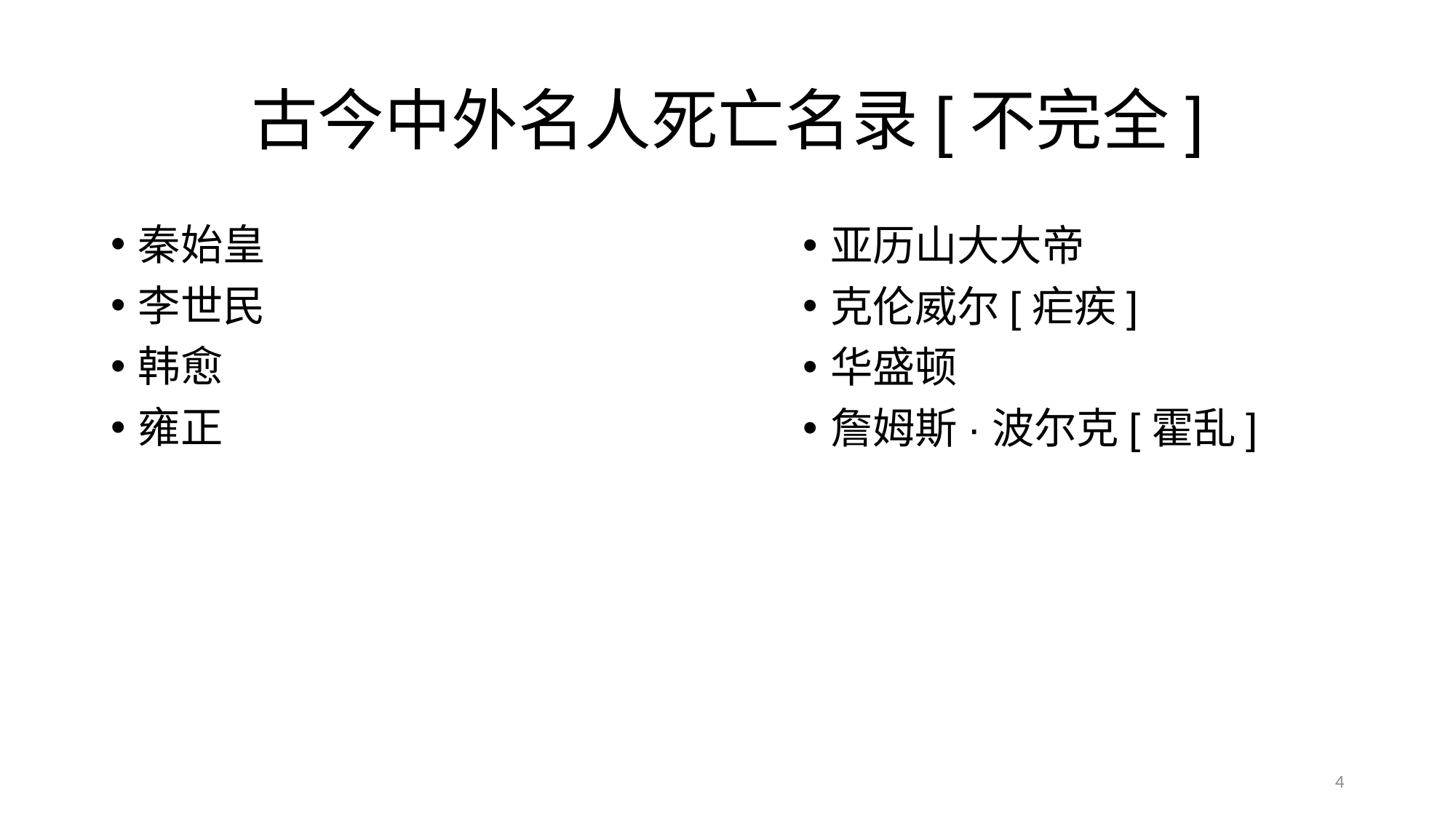

# 古今中外名人死亡名录[不完全]
秦始皇
李世民
韩愈
雍正

亚历山大大帝
克伦威尔[疟疾]
华盛顿
詹姆斯·波尔克[霍乱]

4